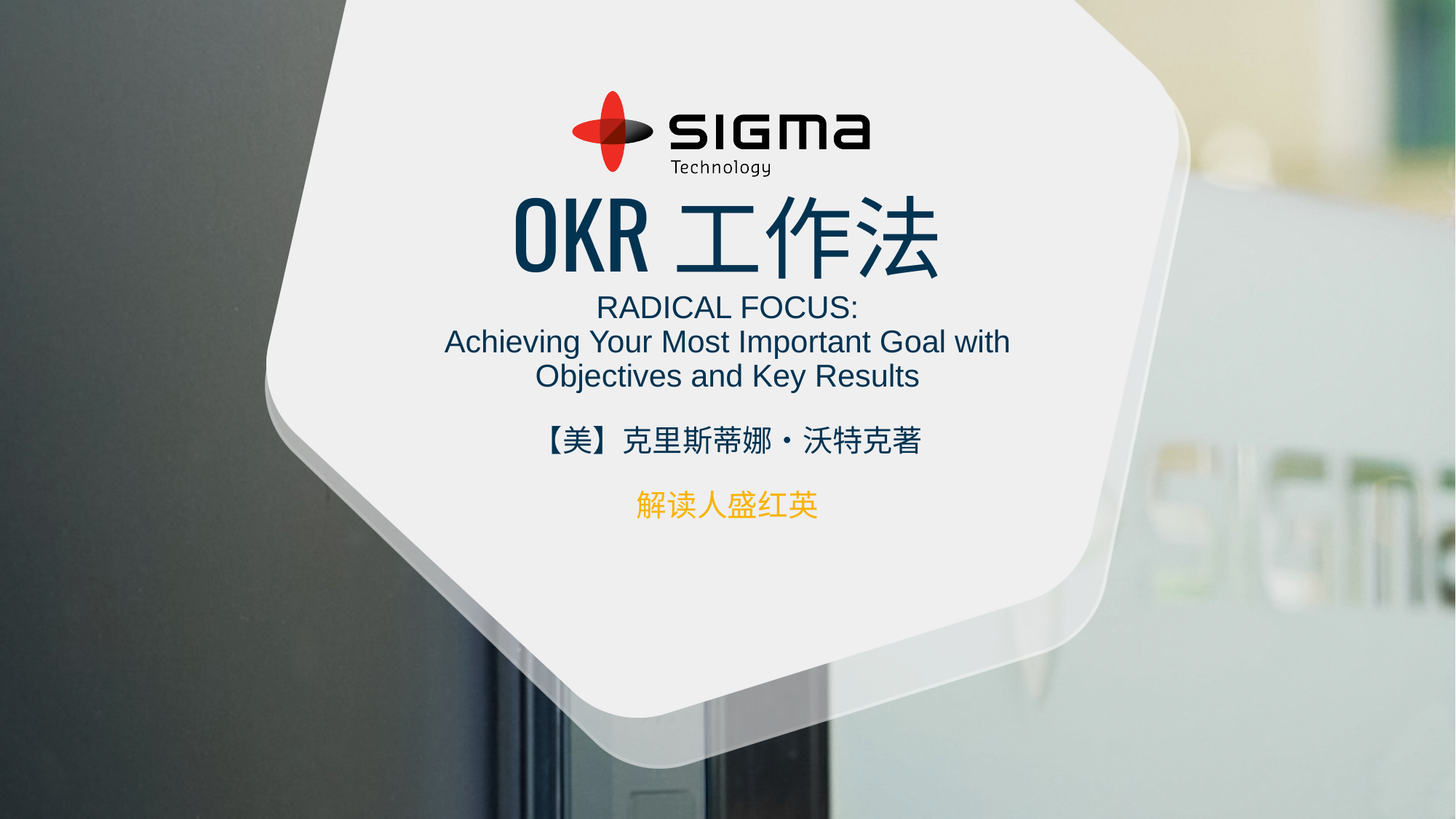

# OKR工作法 RADICAL FOCUS: Achieving Your Most Important Goal with Objectives and Key Results 【美】克里斯蒂娜•沃特克著
解读人盛红英